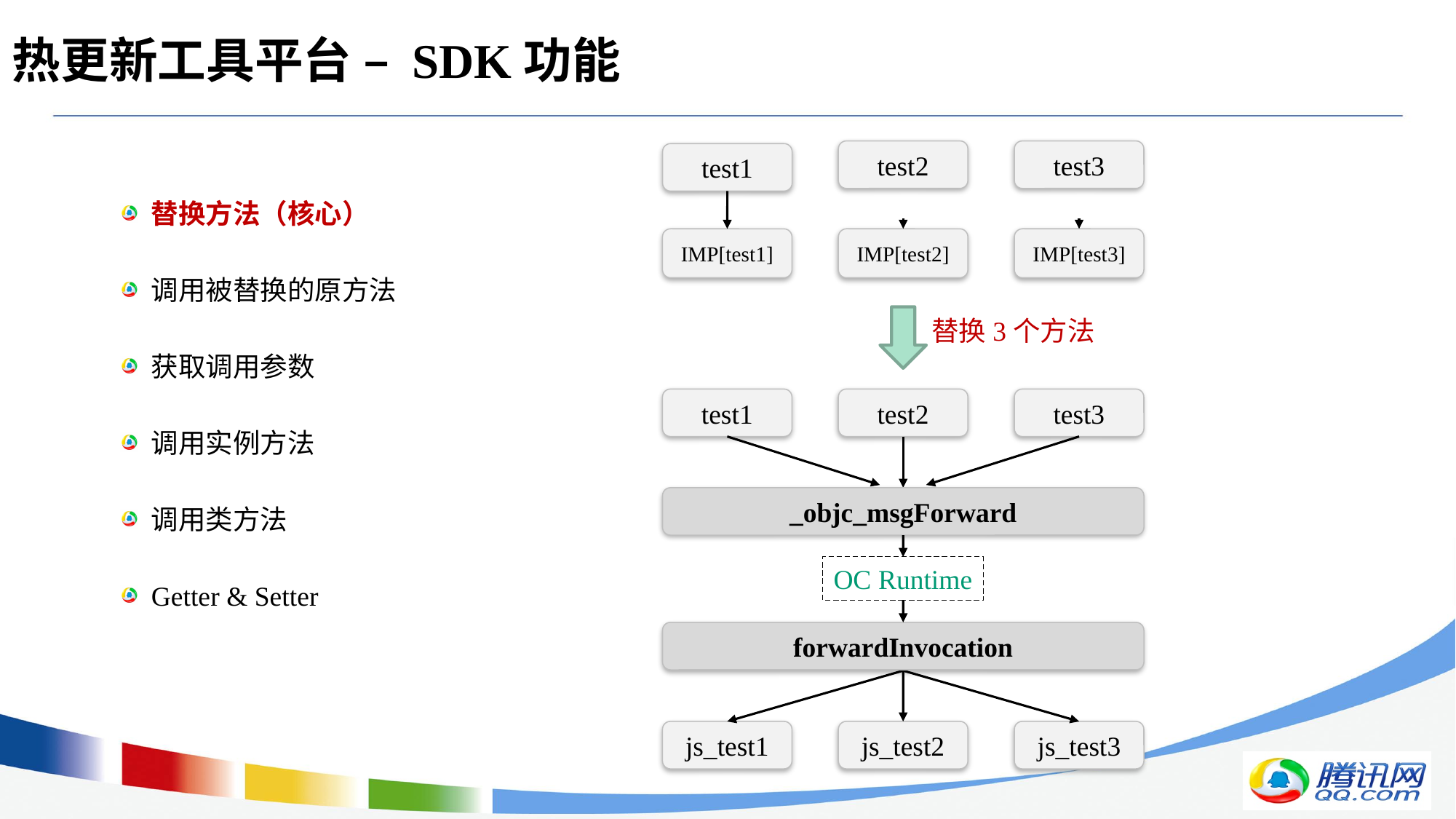

# 热更新工具平台 – SDK功能
test2
test3
test1
替换方法（核心）

调用被替换的原方法

获取调用参数

调用实例方法

调用类方法

Getter & Setter
IMP[test1]
IMP[test2]
IMP[test3]

替换3个方法
test1
test2
test3
_objc_msgForward
OC Runtime
forwardInvocation
js_test1
js_test2
js_test3